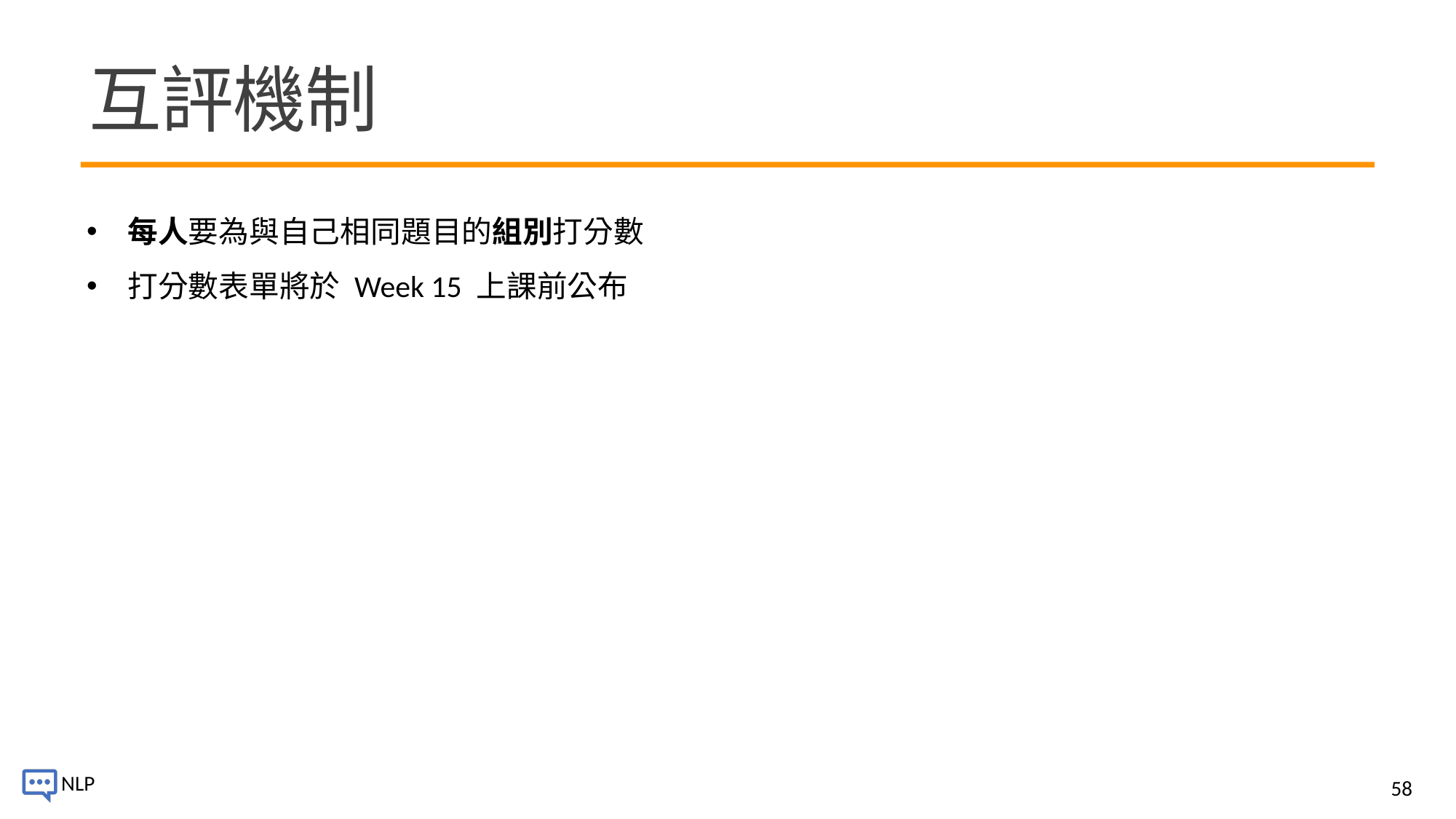

# 互評機制
每人要為與自己相同題目的組別打分數
打分數表單將於 Week 15 上課前公布
58